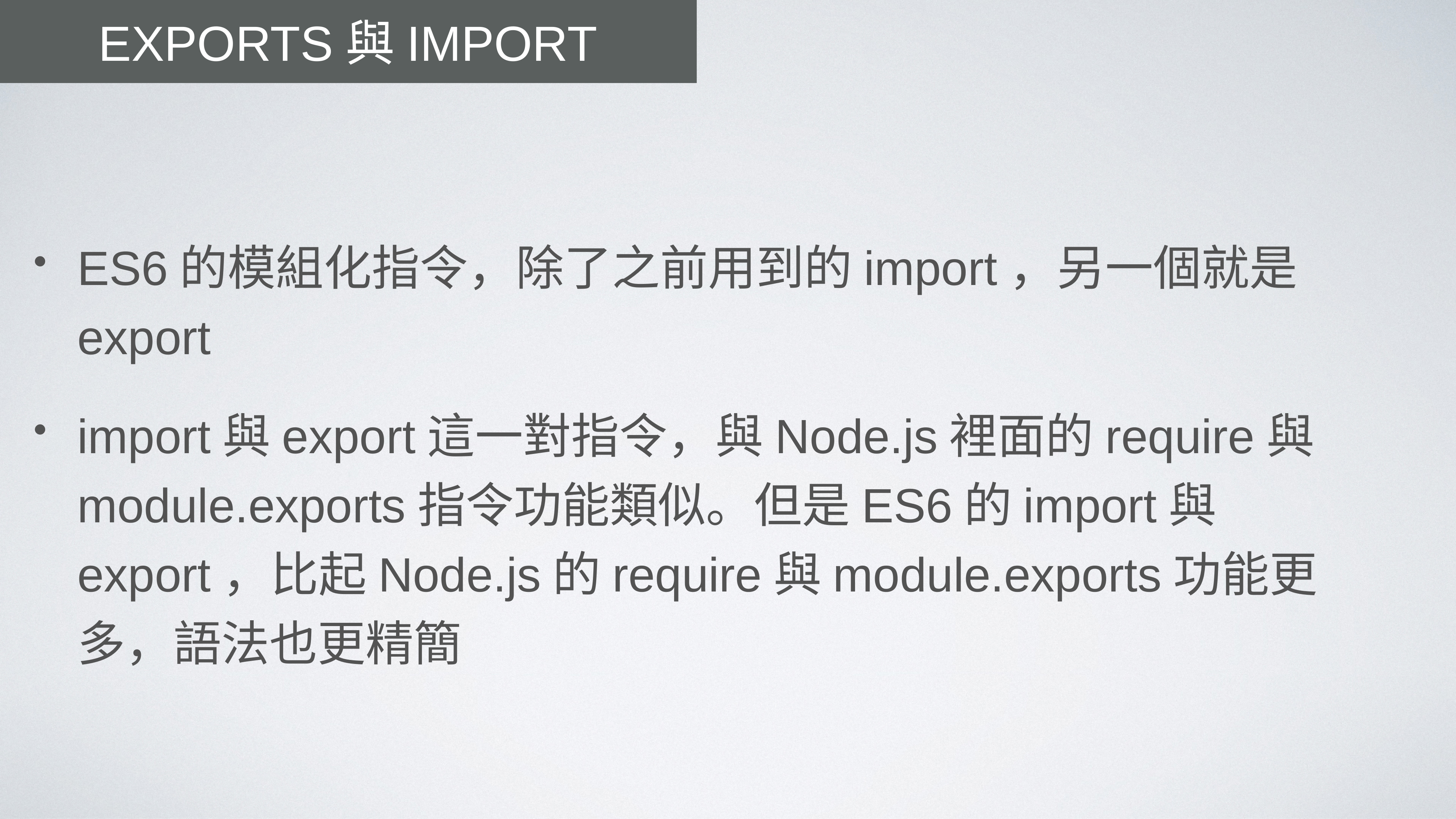

31
# exports與import
ES6的模組化指令，除了之前用到的import，另一個就是export
import與export這一對指令，與Node.js裡面的require與module.exports指令功能類似。但是ES6的import與export，比起Node.js的require與module.exports功能更多，語法也更精簡